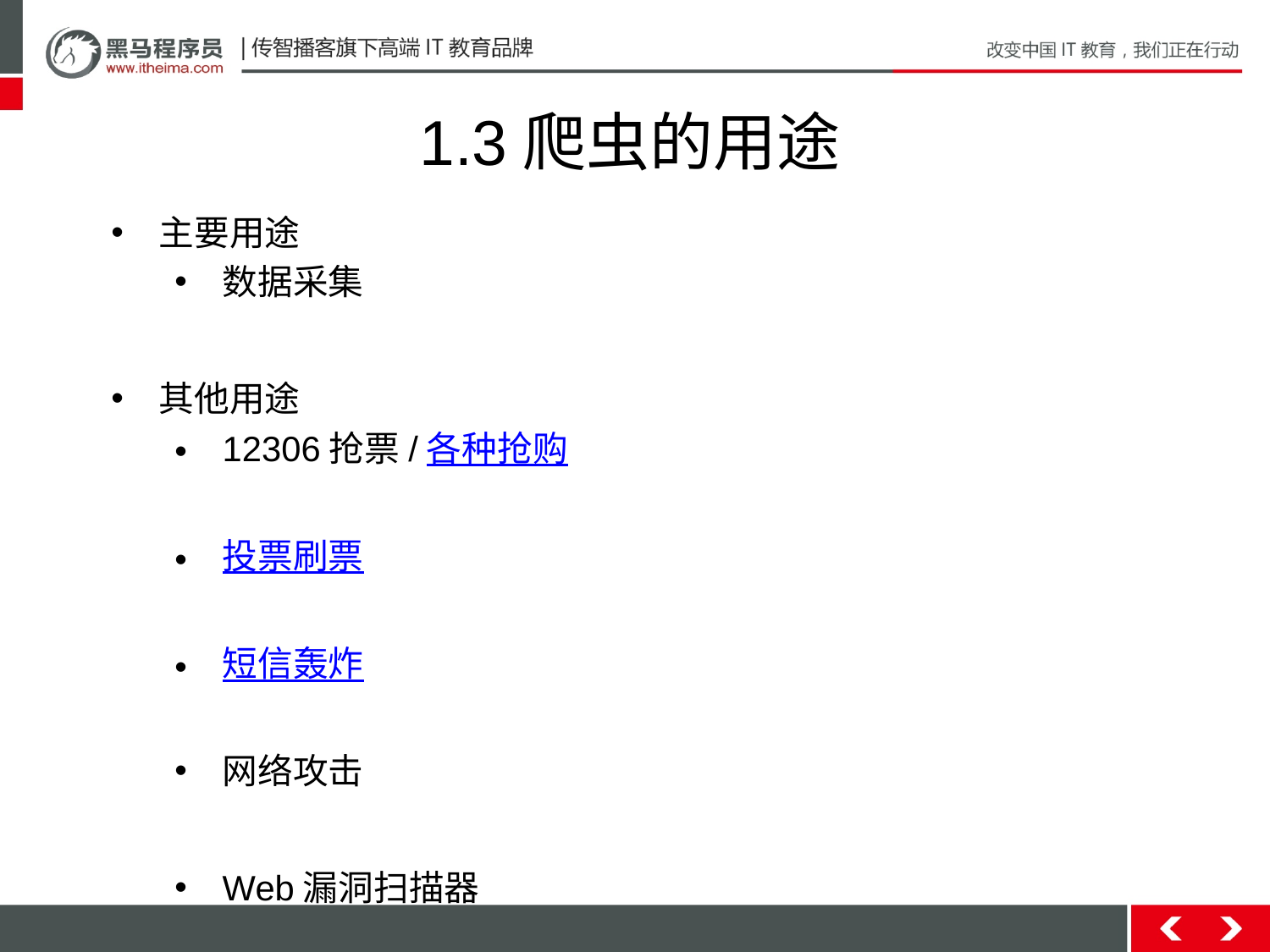

# 1.3爬虫的用途
主要用途
数据采集

其他用途
12306抢票/各种抢购

投票刷票

短信轰炸

网络攻击

Web漏洞扫描器